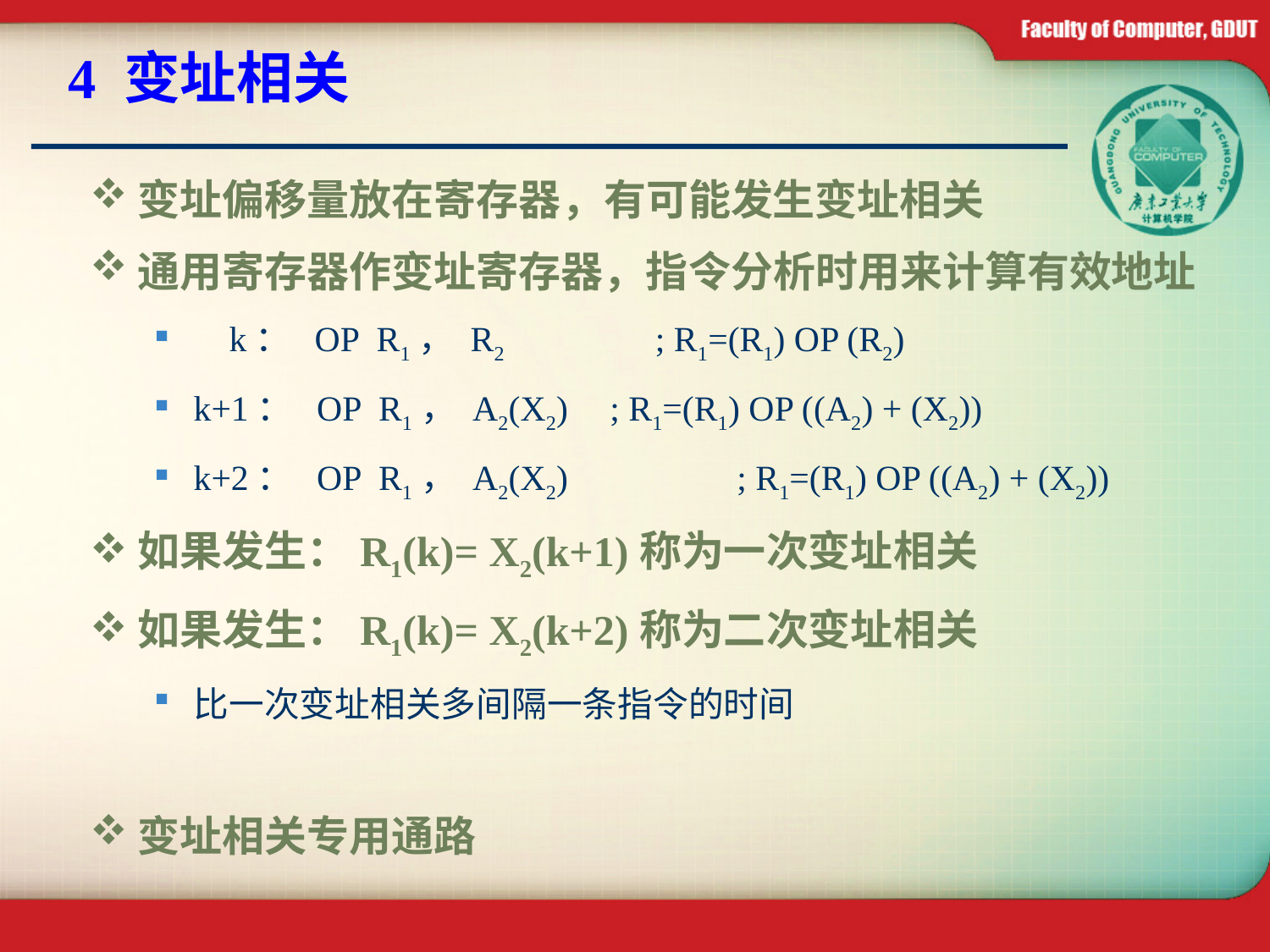

# 4 变址相关
变址偏移量放在寄存器，有可能发生变址相关
通用寄存器作变址寄存器，指令分析时用来计算有效地址
    k：  OP  R1， R2                 ; R1=(R1) OP (R2)
k+1：  OP  R1， A2(X2)	    ; R1=(R1) OP ((A2) + (X2))
k+2：  OP  R1， A2(X2) 	    ; R1=(R1) OP ((A2) + (X2))
如果发生：R1(k)= X2(k+1)称为一次变址相关
如果发生：R1(k)= X2(k+2)称为二次变址相关
比一次变址相关多间隔一条指令的时间

变址相关专用通路